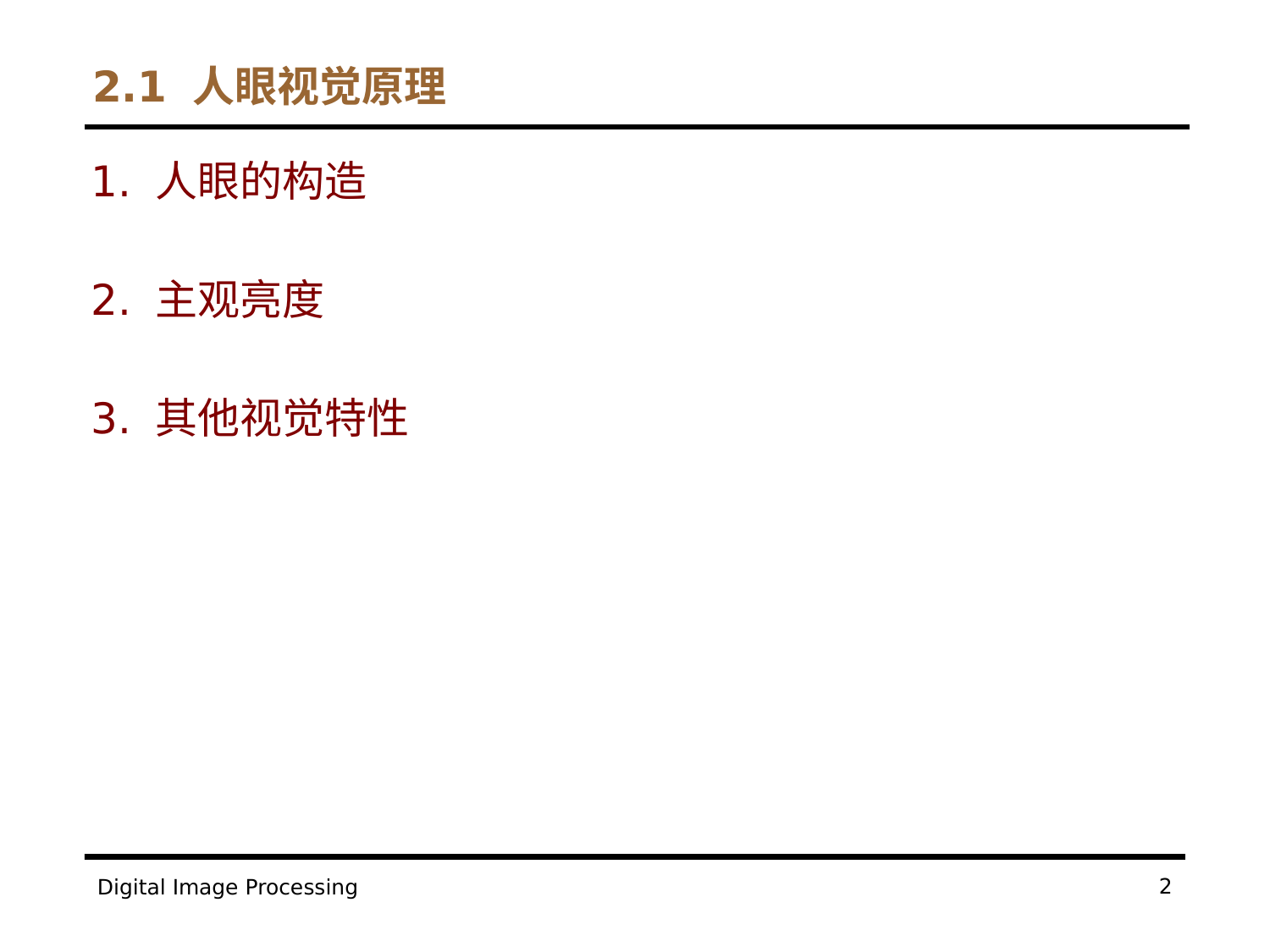

# 2.1 人眼视觉原理
1. 人眼的构造

2. 主观亮度

3. 其他视觉特性
2
Digital Image Processing